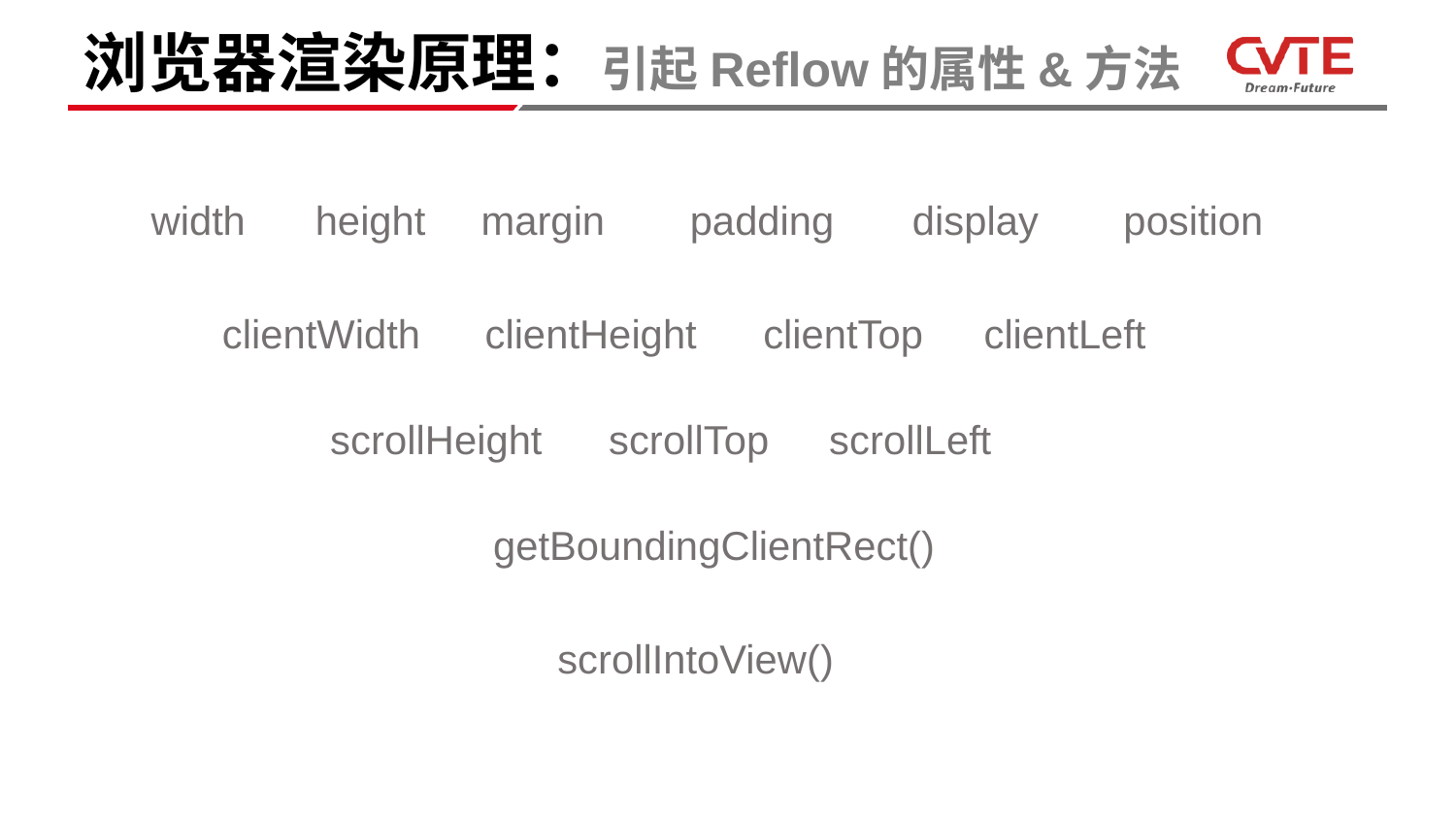

# 浏览器渲染原理：引起Reflow的属性&方法

width
height
margin
padding
display
position
clientWidth
clientHeight
clientTop
clientLeft
scrollHeight
scrollTop
scrollLeft
getBoundingClientRect()
scrollIntoView()